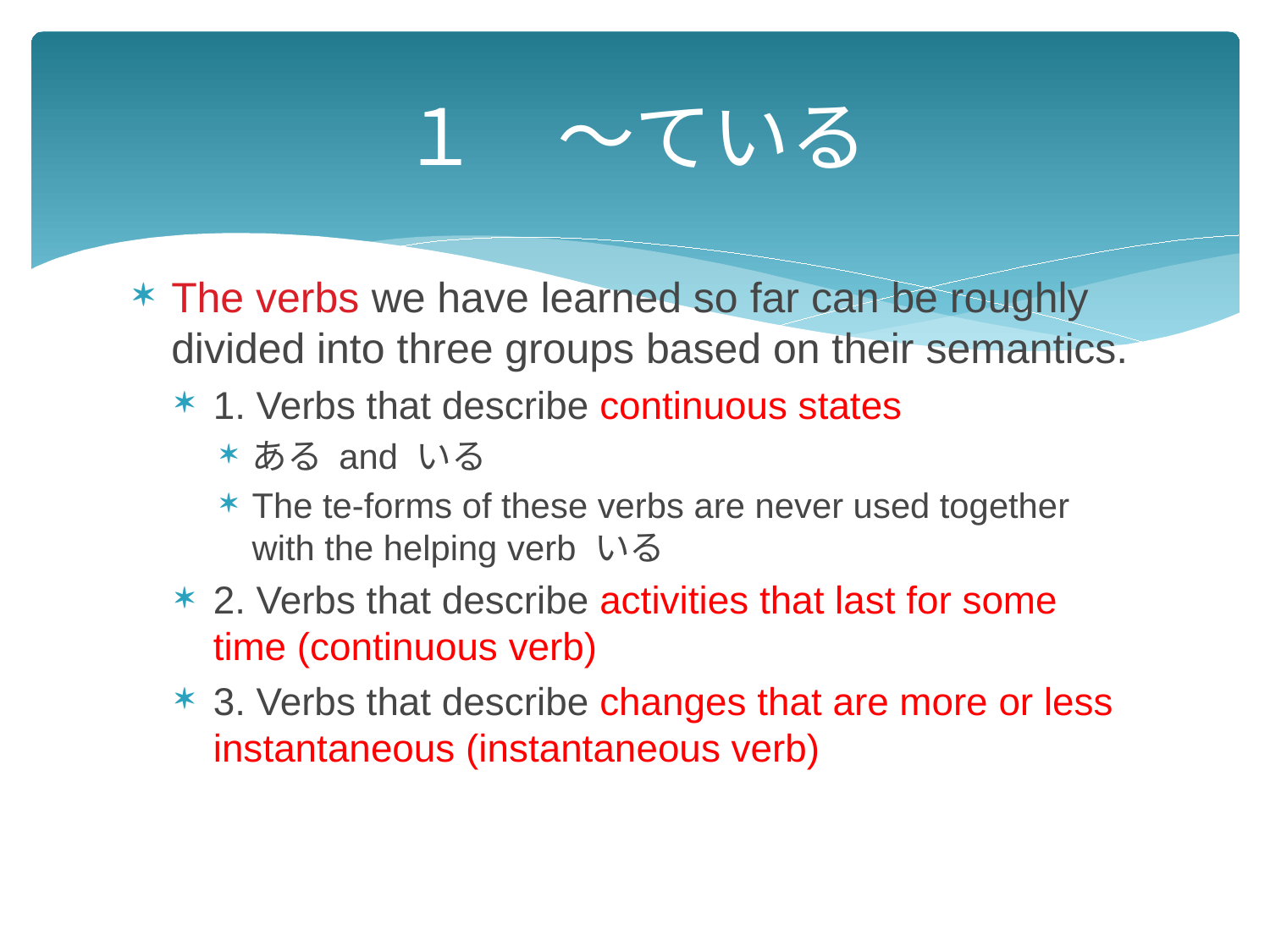

# １　～ている
The verbs we have learned so far can be roughly divided into three groups based on their semantics.
1. Verbs that describe continuous states
ある and いる
The te-forms of these verbs are never used together with the helping verb いる
2. Verbs that describe activities that last for some time (continuous verb)
3. Verbs that describe changes that are more or less instantaneous (instantaneous verb)